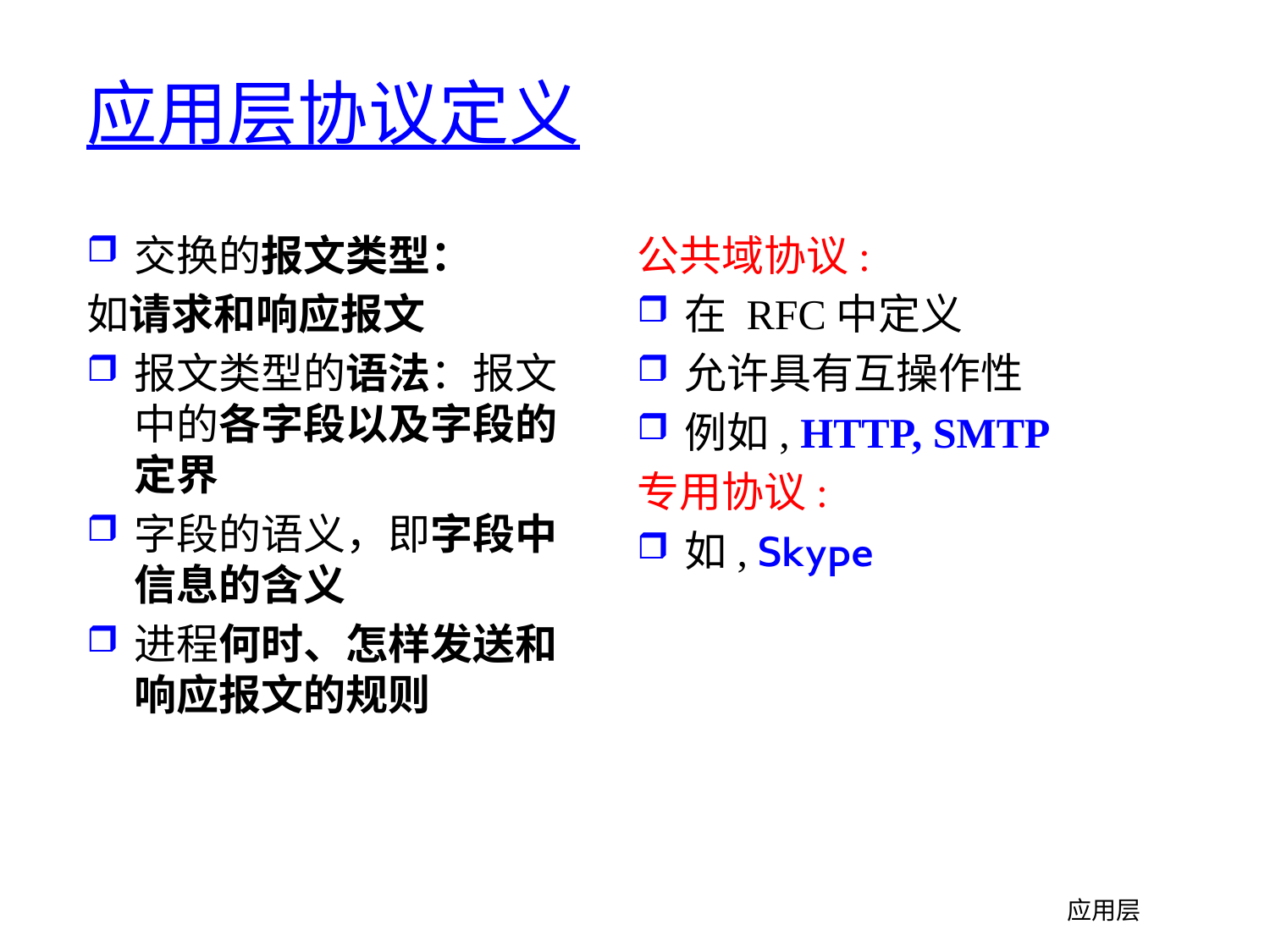

# 应用层协议定义
交换的报文类型：
如请求和响应报文
报文类型的语法：报文中的各字段以及字段的定界
字段的语义，即字段中信息的含义
进程何时、怎样发送和响应报文的规则
公共域协议:
在 RFC中定义
允许具有互操作性
例如, HTTP, SMTP
专用协议:
如, Skype
应用层
16